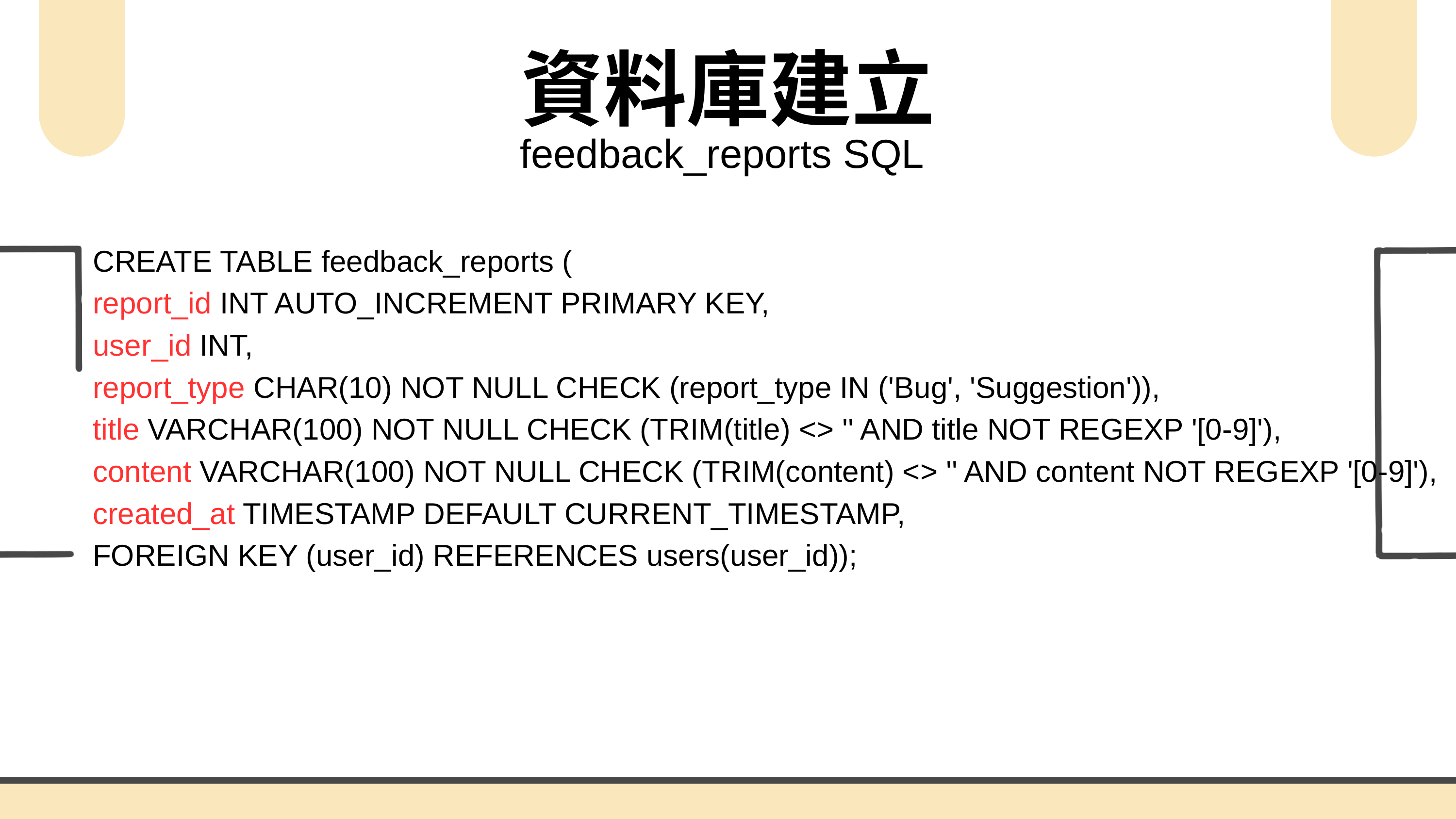

資料庫建立
feedback_reports SQL
CREATE TABLE feedback_reports (
report_id INT AUTO_INCREMENT PRIMARY KEY,
user_id INT,
report_type CHAR(10) NOT NULL CHECK (report_type IN ('Bug', 'Suggestion')),
title VARCHAR(100) NOT NULL CHECK (TRIM(title) <> '' AND title NOT REGEXP '[0-9]'),
content VARCHAR(100) NOT NULL CHECK (TRIM(content) <> '' AND content NOT REGEXP '[0-9]'),
created_at TIMESTAMP DEFAULT CURRENT_TIMESTAMP,
FOREIGN KEY (user_id) REFERENCES users(user_id));